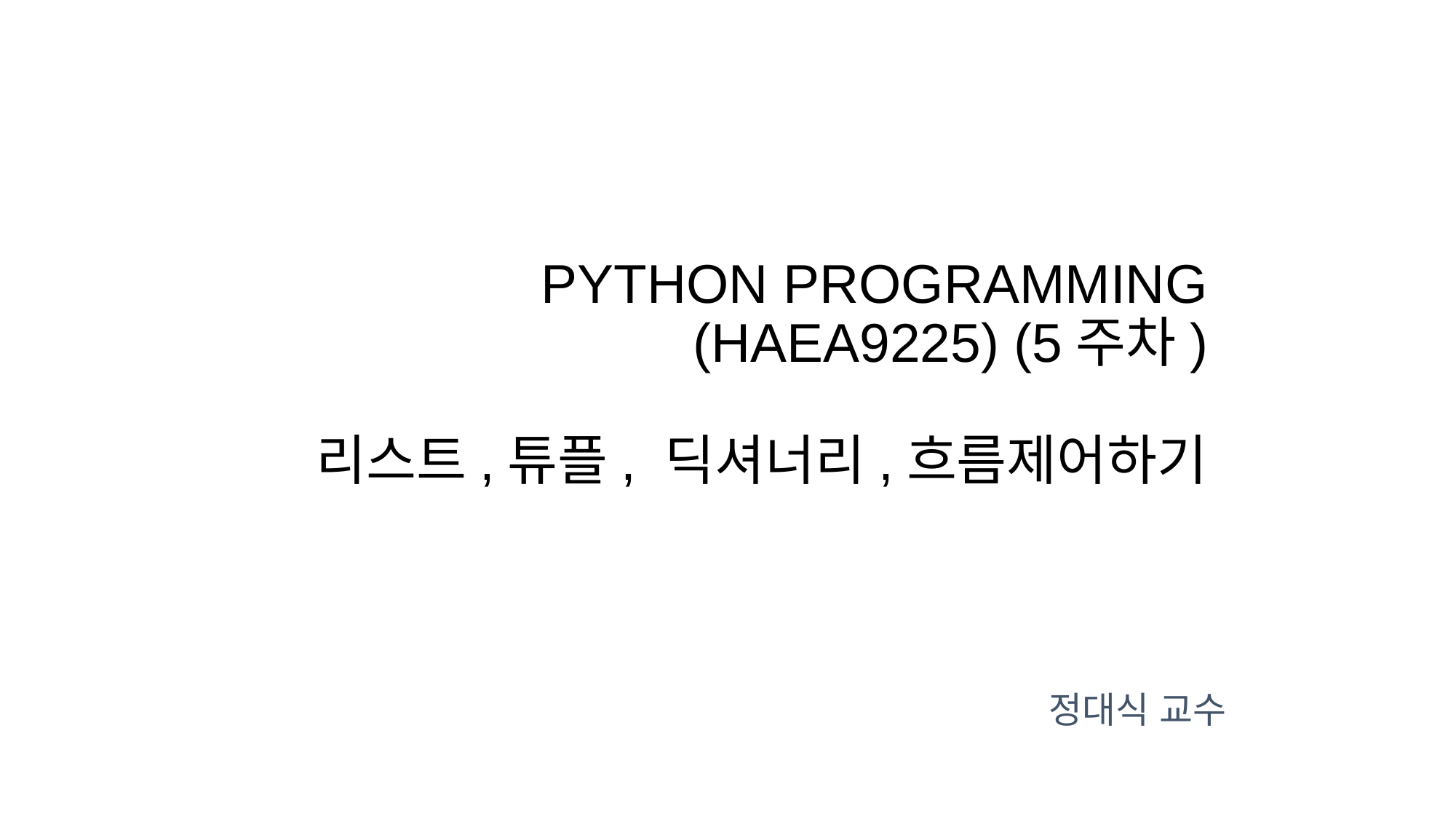

# PYTHON PROGRAMMING (HAEA9225) (5주차) 리스트,튜플, 딕셔너리,흐름제어하기
정대식 교수